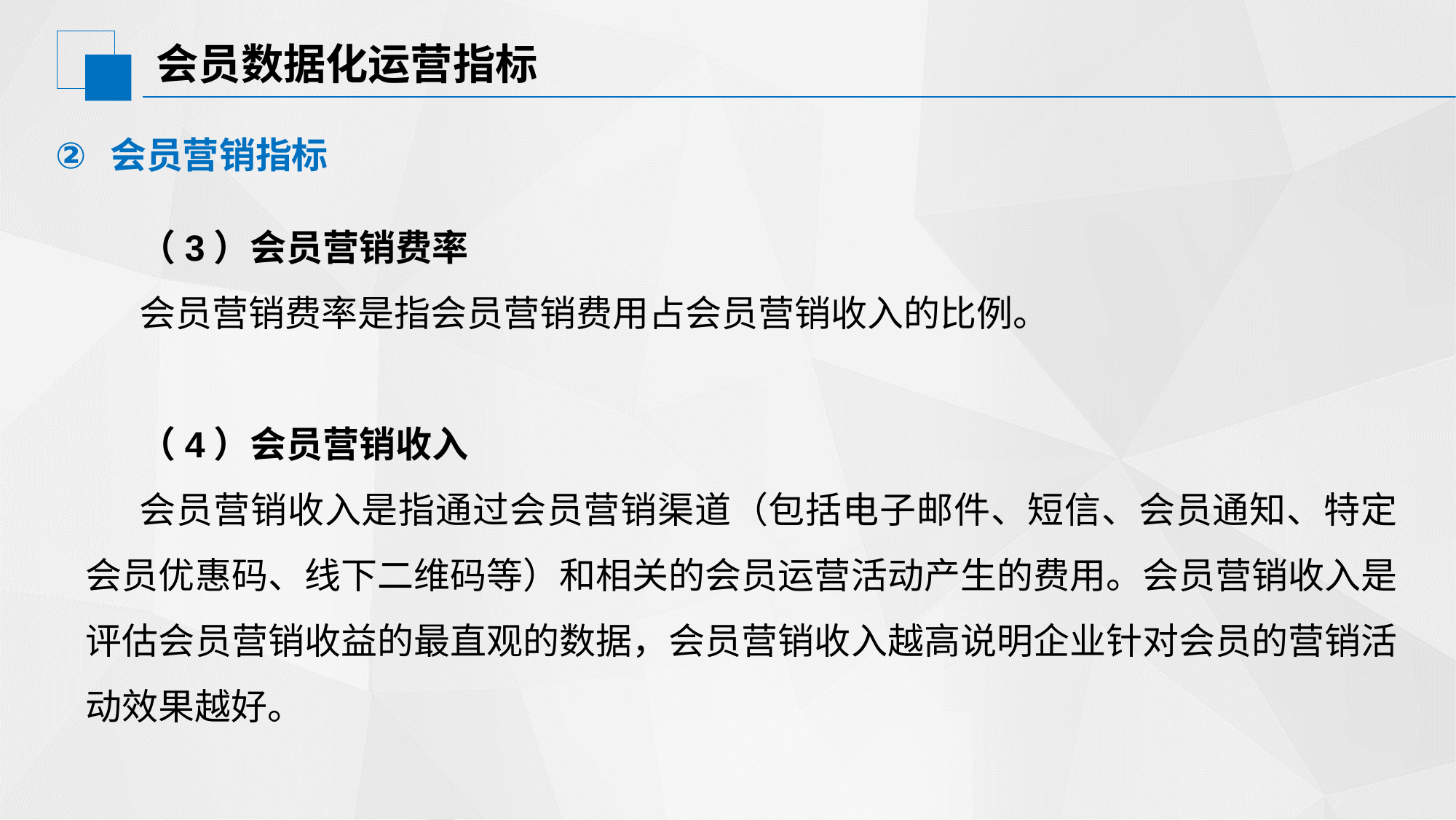

# 会员数据化运营指标
会员营销指标
（3）会员营销费率
会员营销费率是指会员营销费用占会员营销收入的比例。

（4）会员营销收入
会员营销收入是指通过会员营销渠道（包括电子邮件、短信、会员通知、特定会员优惠码、线下二维码等）和相关的会员运营活动产生的费用。会员营销收入是评估会员营销收益的最直观的数据，会员营销收入越高说明企业针对会员的营销活动效果越好。